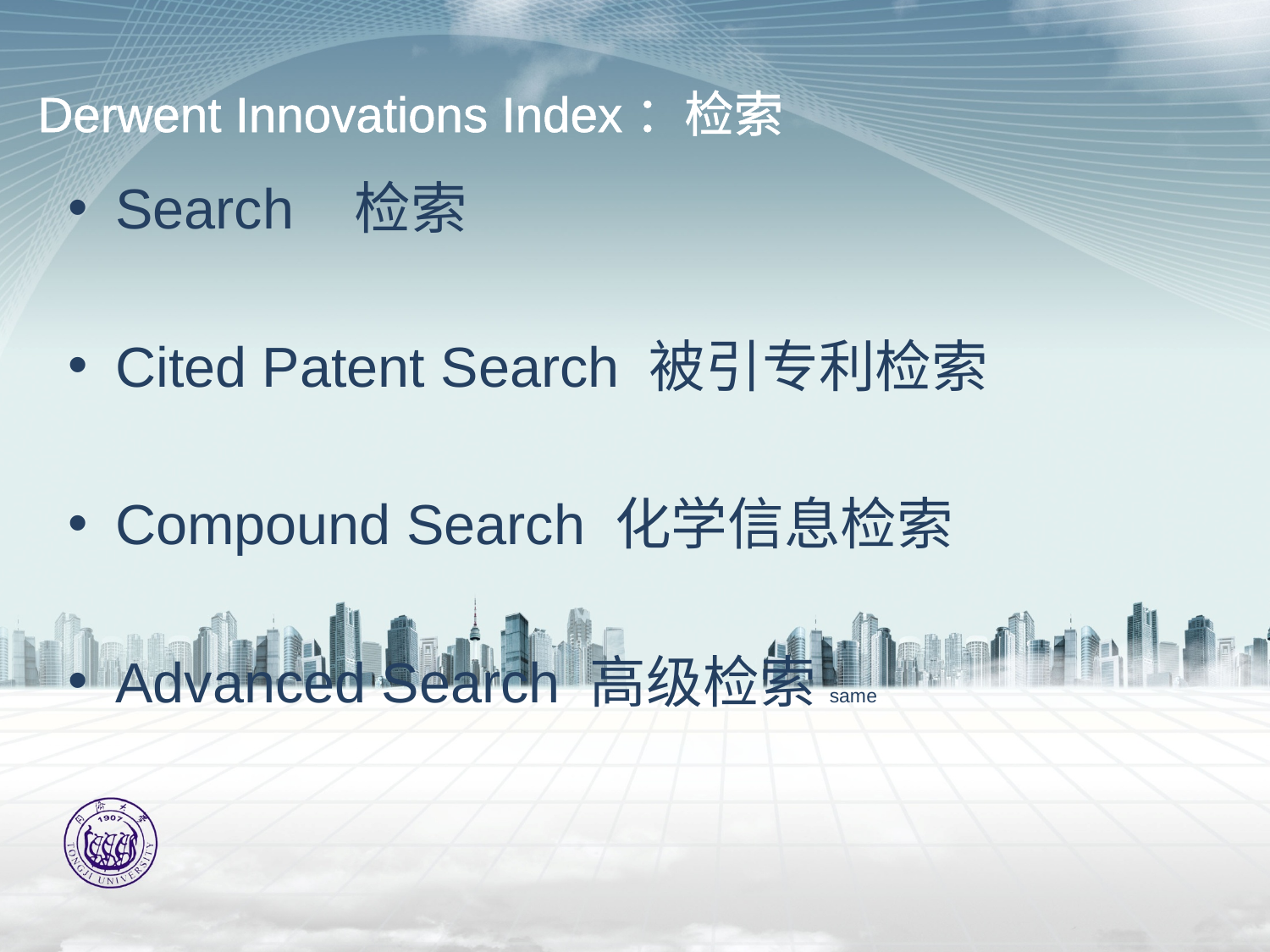

# Derwent Innovations Index：检索
Search   检索

Cited Patent Search 被引专利检索

Compound Search 化学信息检索

Advanced Search 高级检索same